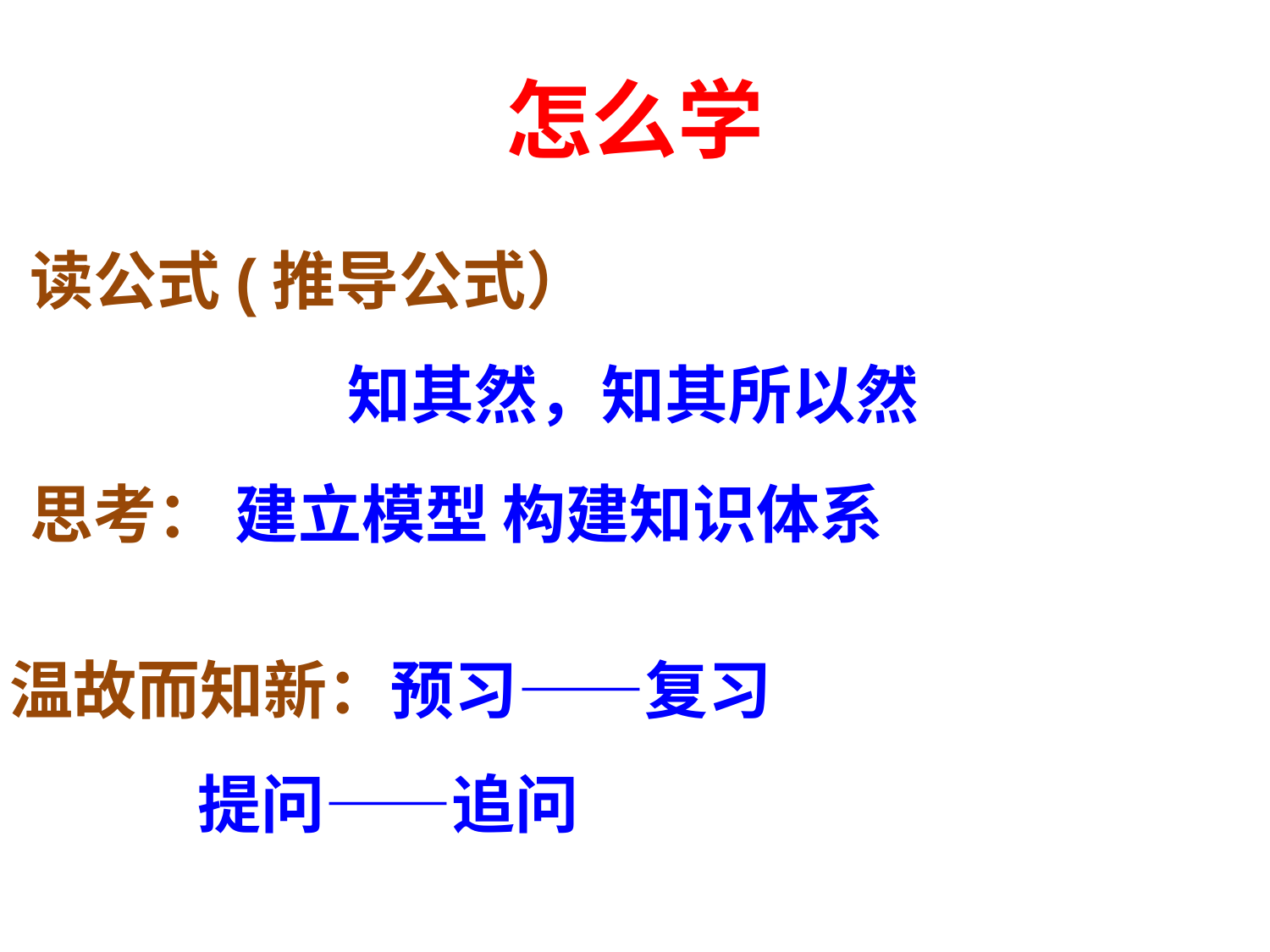

# 怎么学
读公式(推导公式）
                     知其然，知其所以然
思考： 建立模型 构建知识体系
温故而知新：预习——复习
            提问——追问
9